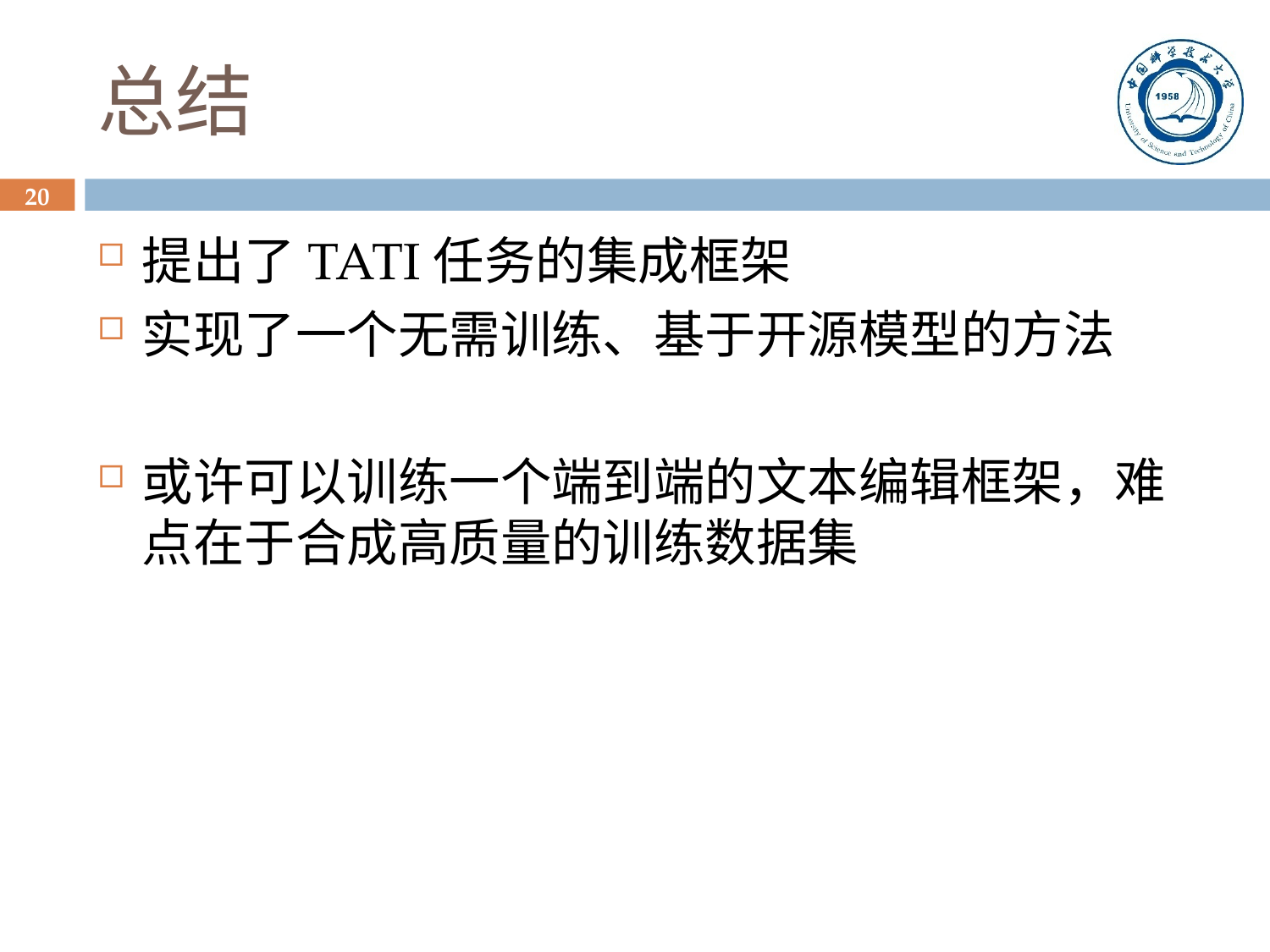

# 总结
20
提出了TATI任务的集成框架
实现了一个无需训练、基于开源模型的方法

或许可以训练一个端到端的文本编辑框架，难点在于合成高质量的训练数据集